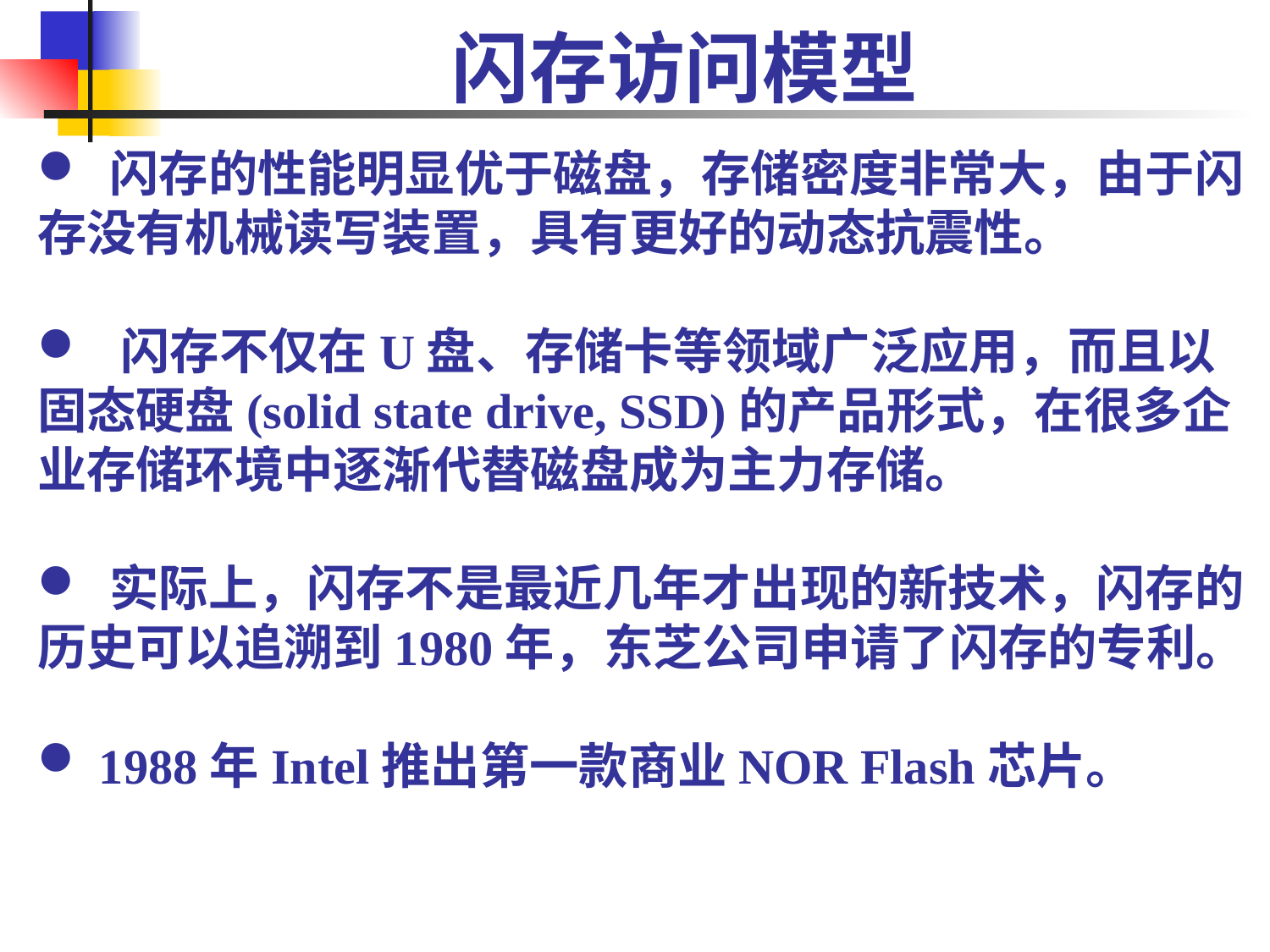

# 闪存访问模型
 闪存的性能明显优于磁盘，存储密度非常大，由于闪存没有机械读写装置，具有更好的动态抗震性。

  闪存不仅在U盘、存储卡等领域广泛应用，而且以固态硬盘(solid state drive, SSD)的产品形式，在很多企业存储环境中逐渐代替磁盘成为主力存储。

 实际上，闪存不是最近几年才出现的新技术，闪存的历史可以追溯到1980年，东芝公司申请了闪存的专利。

 1988年Intel推出第一款商业NOR Flash芯片。